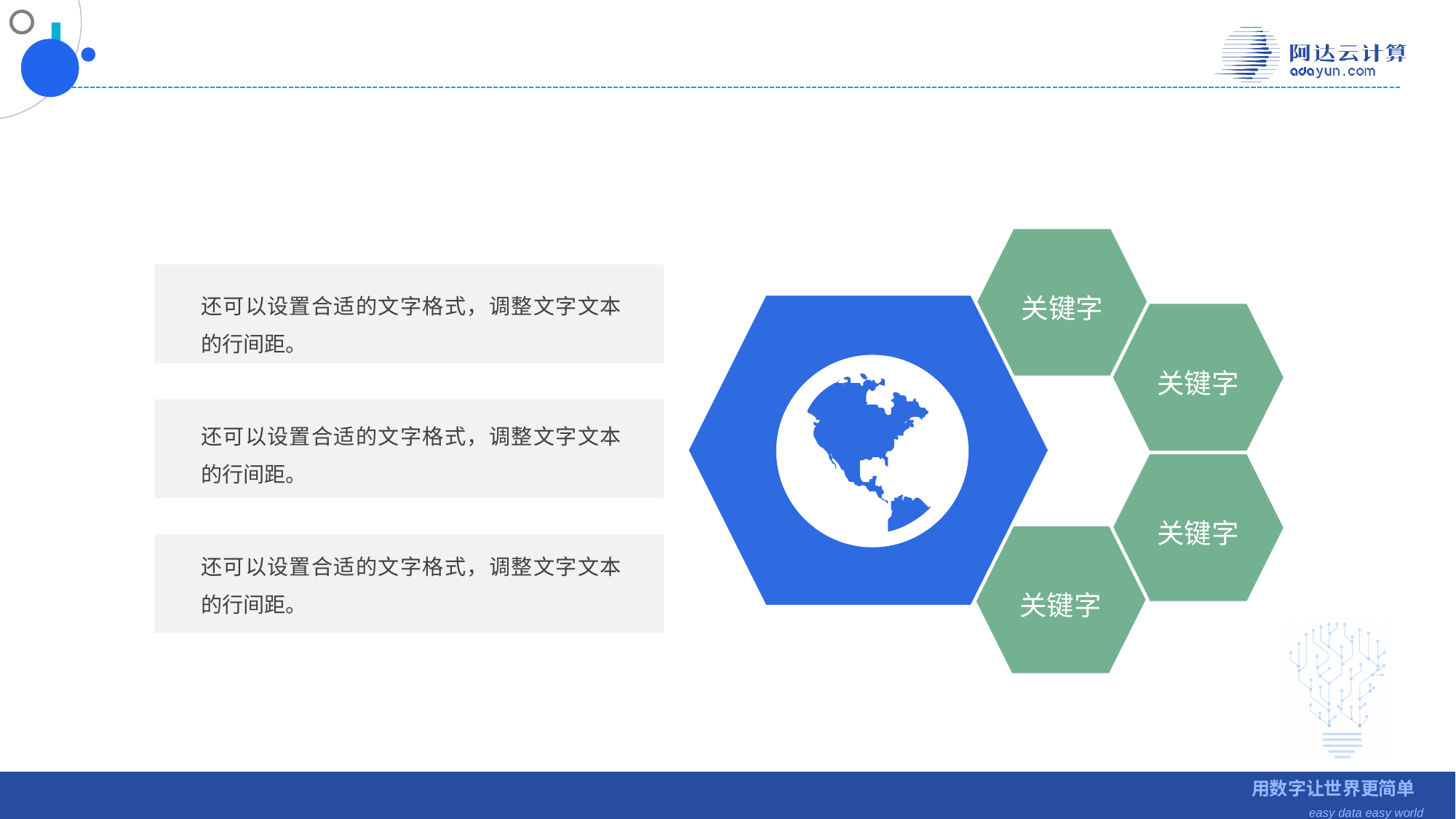

关键字

关键字
关键字
关键字

还可以设置合适的文字格式，调整文字文本的行间距。

还可以设置合适的文字格式，调整文字文本的行间距。

还可以设置合适的文字格式，调整文字文本的行间距。